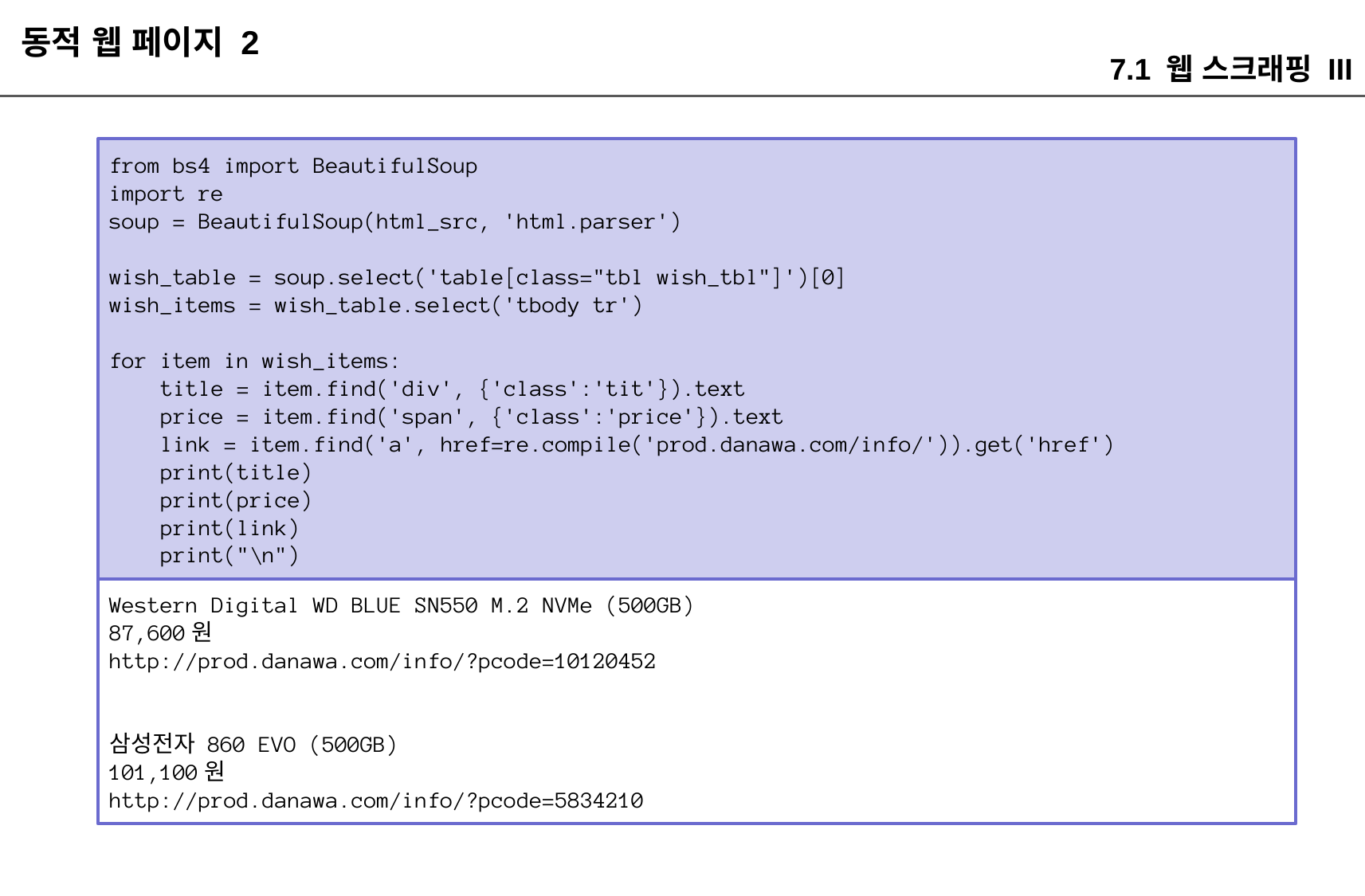

동적 웹 페이지 2
7.1 웹 스크래핑 III
from bs4 import BeautifulSoup
import re
soup = BeautifulSoup(html_src, 'html.parser')

wish_table = soup.select('table[class="tbl wish_tbl"]')[0]
wish_items = wish_table.select('tbody tr')

for item in wish_items:
    title = item.find('div', {'class':'tit'}).text
    price = item.find('span', {'class':'price'}).text
    link = item.find('a', href=re.compile('prod.danawa.com/info/')).get('href')
    print(title)
    print(price)
    print(link)
    print("\n")
Western Digital WD BLUE SN550 M.2 NVMe (500GB)
87,600원
http://prod.danawa.com/info/?pcode=10120452

삼성전자 860 EVO (500GB)
101,100원
http://prod.danawa.com/info/?pcode=5834210